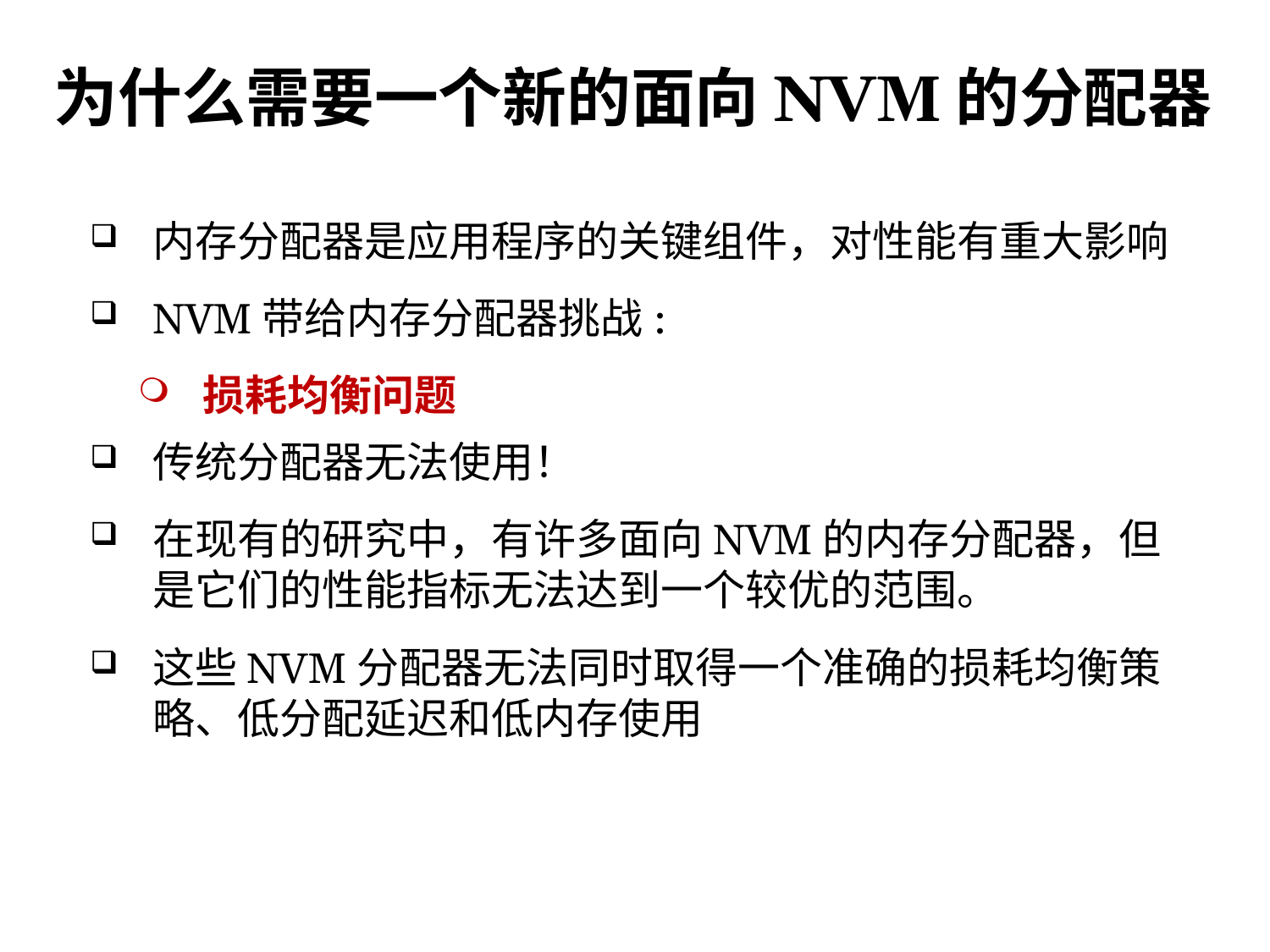

# 为什么需要一个新的面向NVM的分配器
内存分配器是应用程序的关键组件，对性能有重大影响
NVM带给内存分配器挑战:
损耗均衡问题
传统分配器无法使用！
在现有的研究中，有许多面向NVM的内存分配器，但是它们的性能指标无法达到一个较优的范围。
这些NVM分配器无法同时取得一个准确的损耗均衡策略、低分配延迟和低内存使用